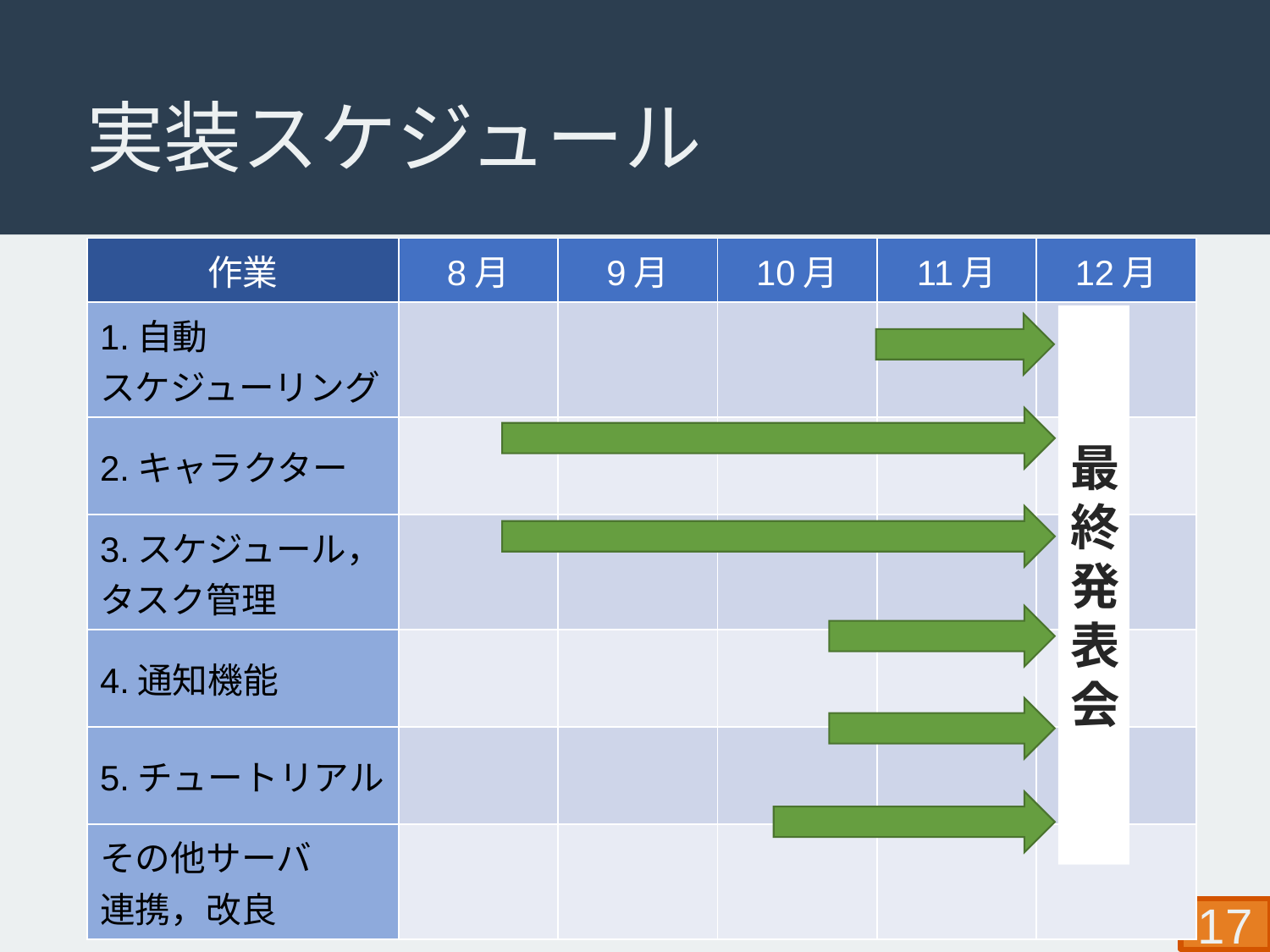

# 実装スケジュール
| 作業 | 8月 | 9月 | 10月 | 11月 | 12月 |
| --- | --- | --- | --- | --- | --- |
| 1.自動 スケジューリング |  |  |  |  |  |
| 2.キャラクター |  |  |  |  |  |
| 3.スケジュール， タスク管理 |  |  |  |  |  |
| 4.通知機能 |  |  |  |  |  |
| 5.チュートリアル |  |  |  |  |  |
| その他サーバ 連携，改良 |  |  |  |  |  |

最
終
発
表
会

http://meganeshibu.sakura.ne.jp/
17